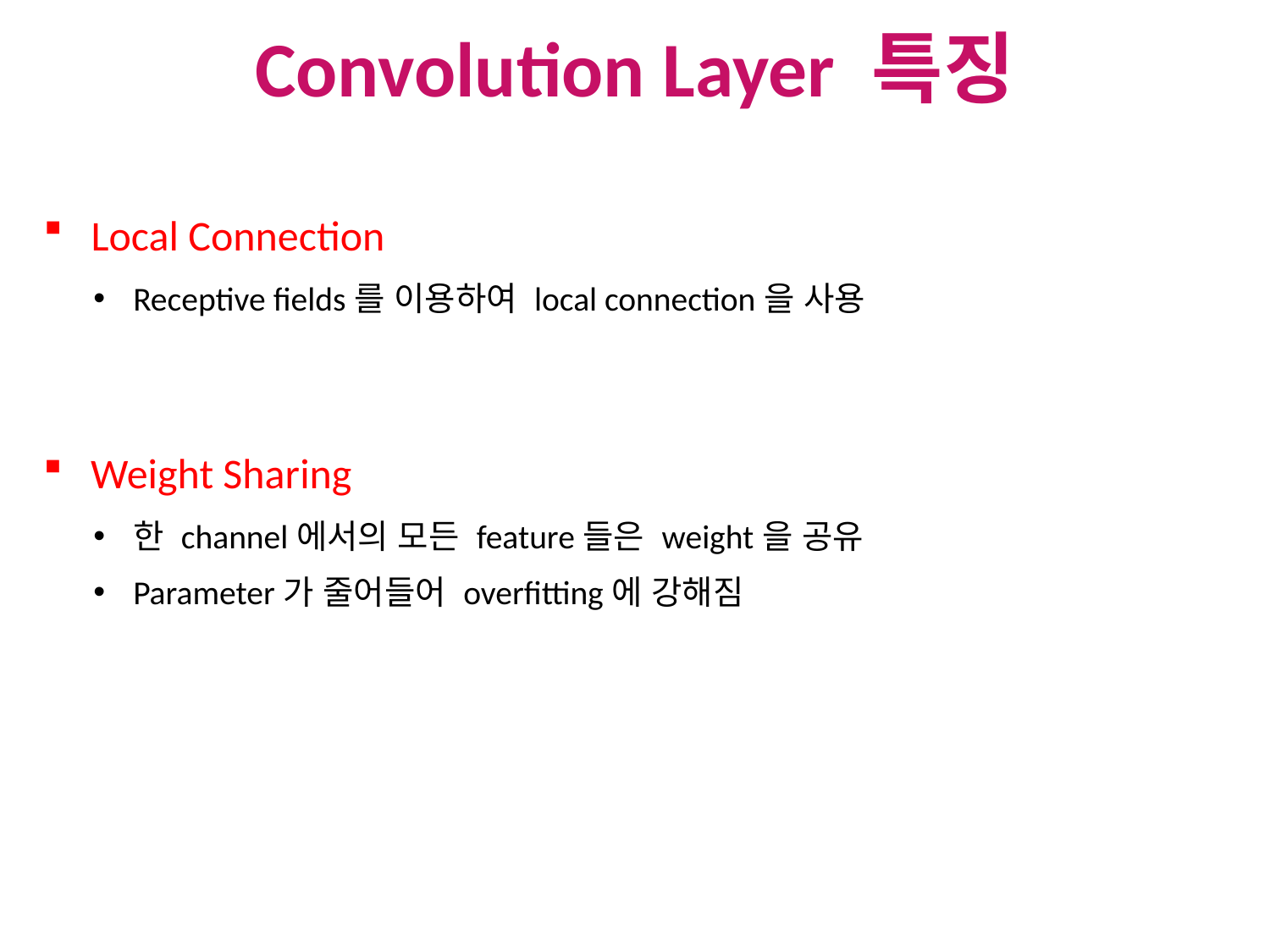

The Network has a pre-defined fixed-size receptive field
Inconsistent labels due to large object size
Convolution Layer 특징
Local Connection
Receptive fields를 이용하여 local connection을 사용
Weight Sharing
한 channel에서의 모든 feature들은 weight을 공유
Parameter가 줄어들어 overfitting에 강해짐